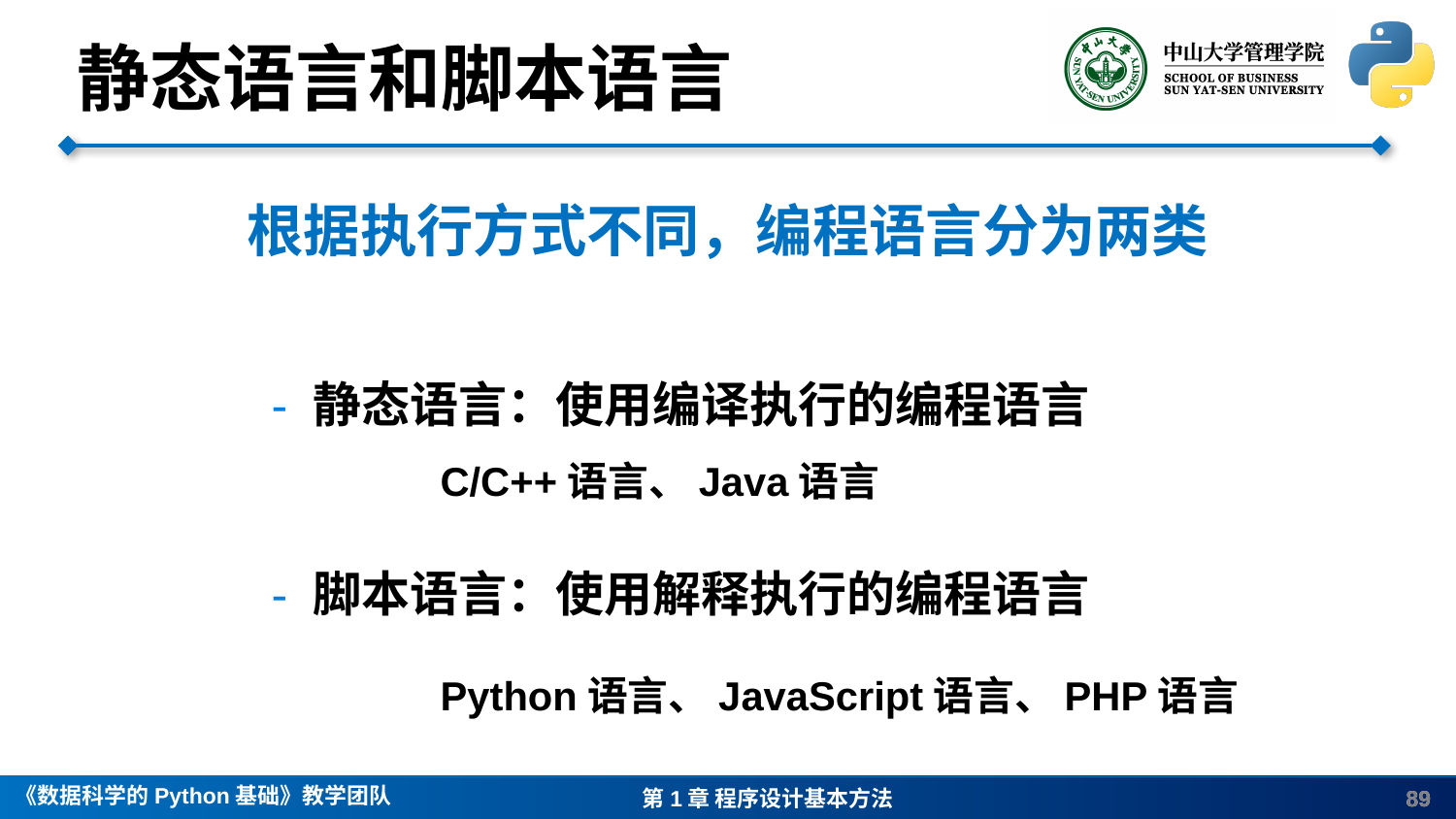

静态语言和脚本语言
根据执行方式不同，编程语言分为两类
         - 静态语言：使用编译执行的编程语言
		C/C++语言、Java语言
         - 脚本语言：使用解释执行的编程语言
		Python语言、JavaScript语言、PHP语言
89